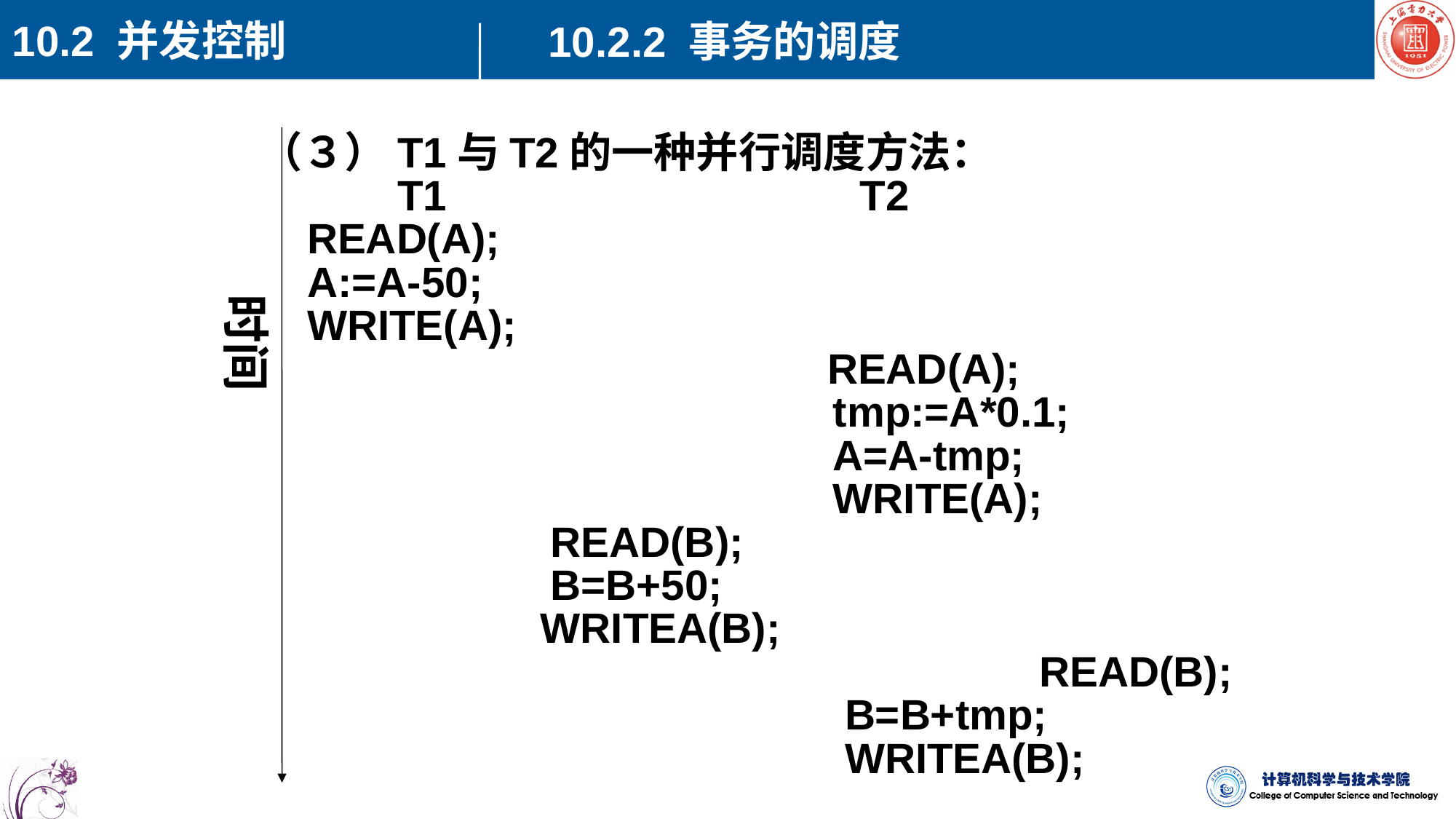

10.2 并发控制
10.2.2 事务的调度
（３）T1与T2的一种并行调度方法：
　　　T1                                   T2
    READ(A);
    A:=A-50;
    WRITE(A);
　　　　　　　　READ(A);
                              tmp:=A*0.1;
                              A=A-tmp;
                              WRITE(A);
 　READ(B);
 　B=B+50;
　 WRITEA(B);
　　　　　　　　　　　　　READ(B);
                               B=B+tmp;
                               WRITEA(B);

时间